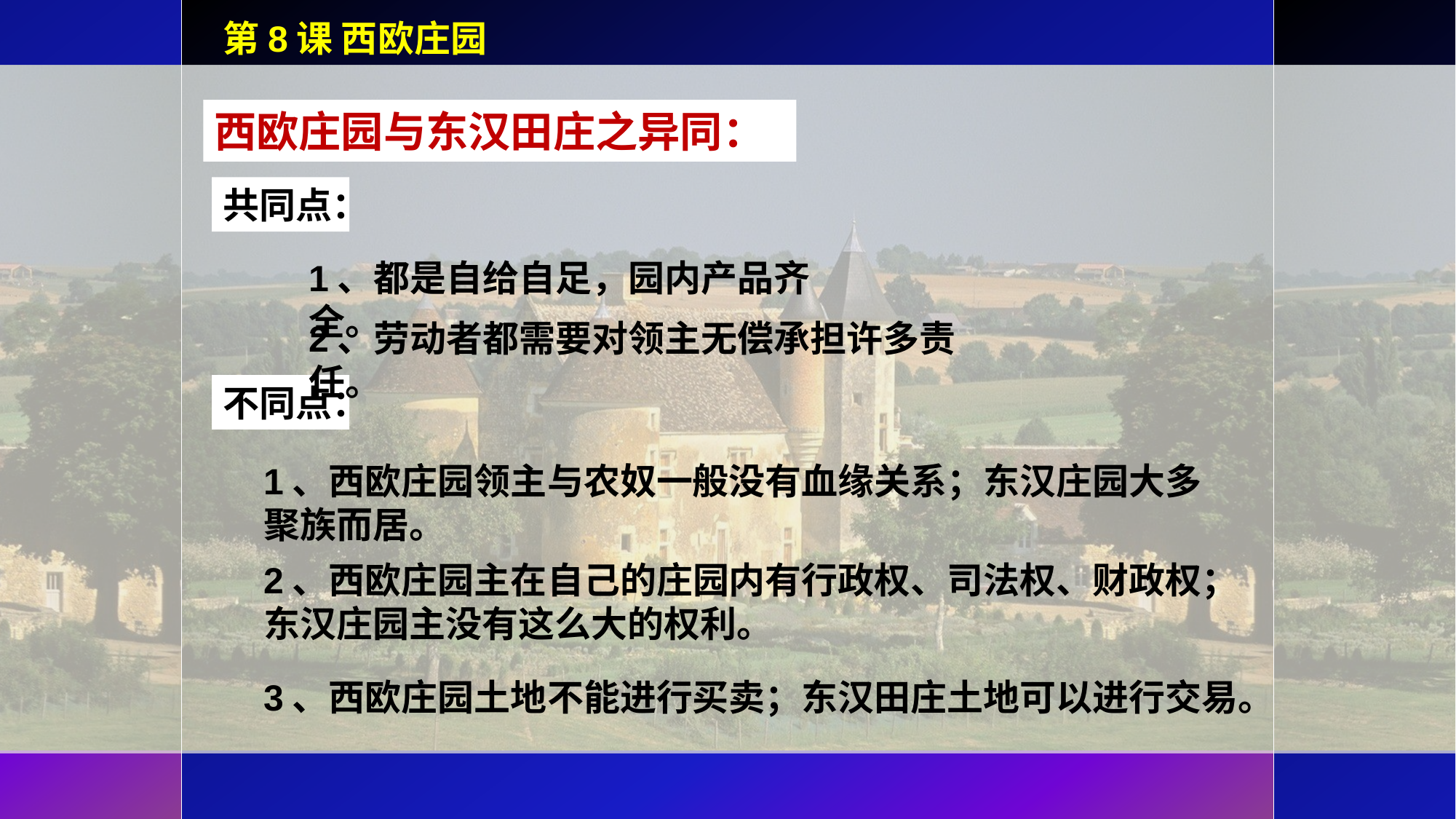

第8课 西欧庄园
西欧庄园与东汉田庄之异同：
共同点：
1、都是自给自足，园内产品齐全。
2、劳动者都需要对领主无偿承担许多责任。
不同点：
1、西欧庄园领主与农奴一般没有血缘关系；东汉庄园大多聚族而居。
2、西欧庄园主在自己的庄园内有行政权、司法权、财政权；东汉庄园主没有这么大的权利。
3、西欧庄园土地不能进行买卖；东汉田庄土地可以进行交易。